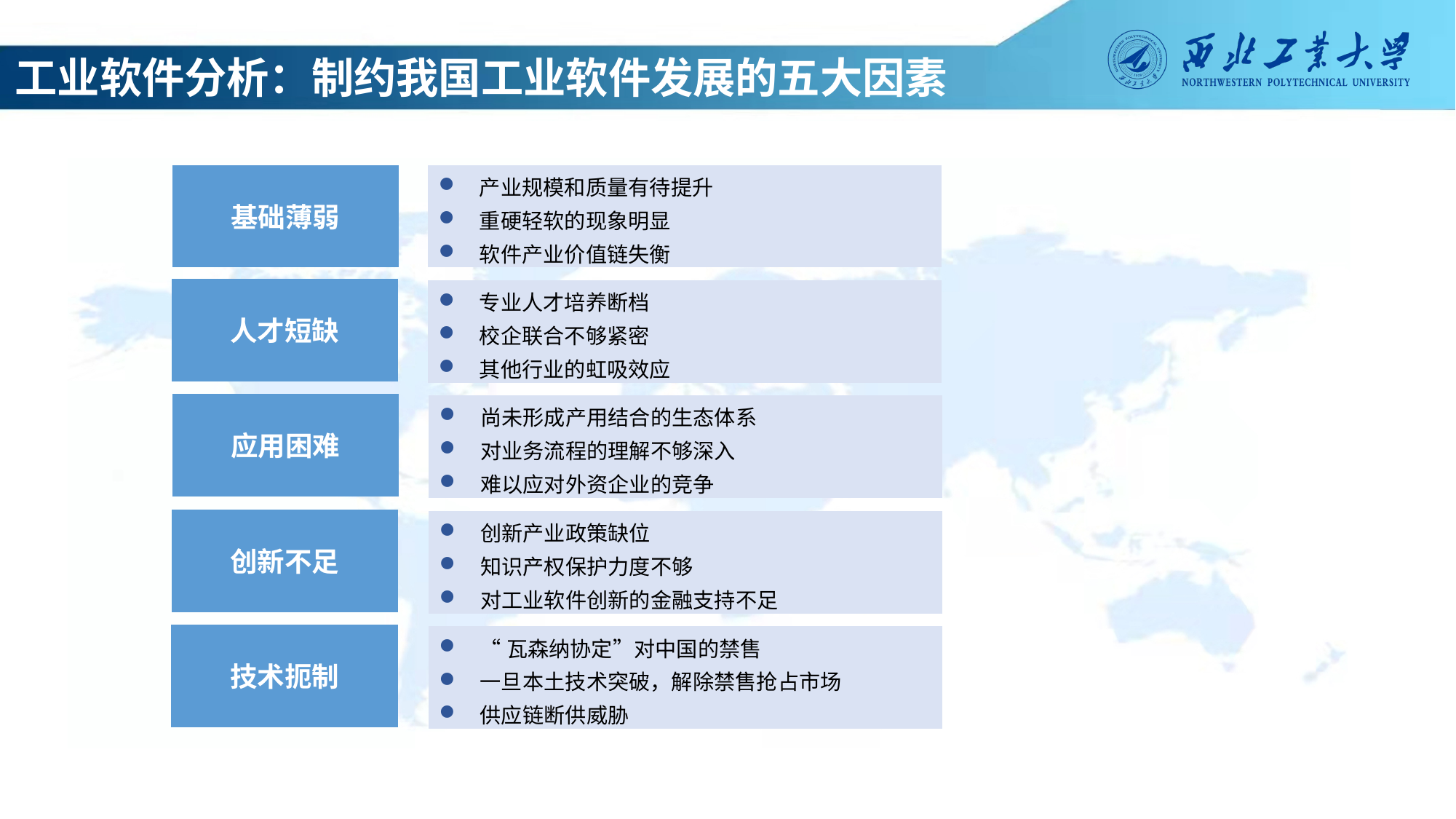

工业软件分析：制约我国工业软件发展的五大因素
基础薄弱
产业规模和质量有待提升
重硬轻软的现象明显
软件产业价值链失衡
人才短缺
专业人才培养断档
校企联合不够紧密
其他行业的虹吸效应
应用困难
尚未形成产用结合的生态体系
对业务流程的理解不够深入
难以应对外资企业的竞争
创新不足
创新产业政策缺位
知识产权保护力度不够
对工业软件创新的金融支持不足
技术扼制
“瓦森纳协定”对中国的禁售
一旦本土技术突破，解除禁售抢占市场
供应链断供威胁
2 6 94 2 8 6 5/ 4 7 05 4/ 2 0 2 0 0 6 18  1 0: 1 0